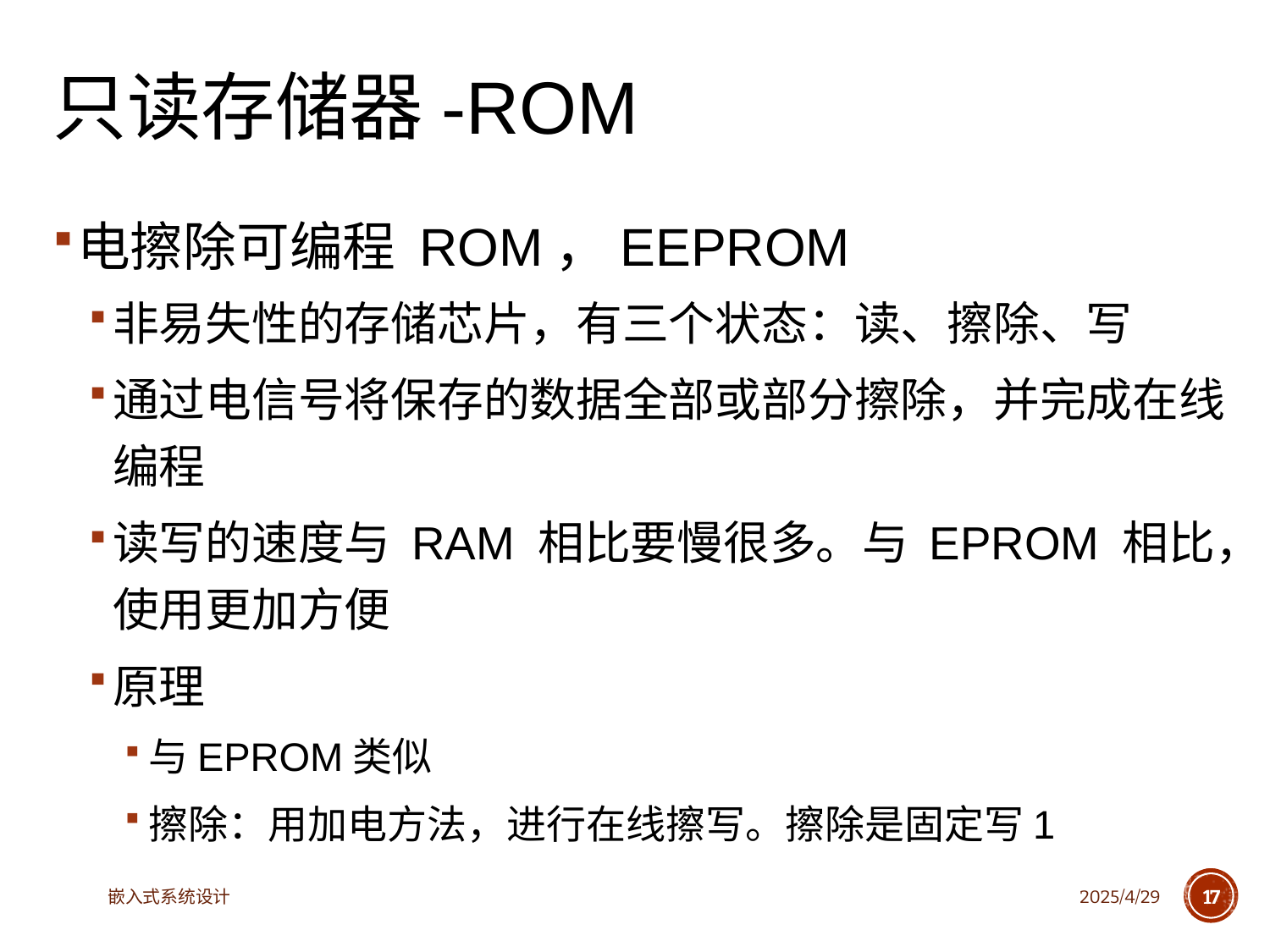

# 只读存储器-ROM
电擦除可编程 ROM，EEPROM
非易失性的存储芯片，有三个状态：读、擦除、写
通过电信号将保存的数据全部或部分擦除，并完成在线编程
读写的速度与 RAM 相比要慢很多。与 EPROM 相比，使用更加方便
原理
与EPROM类似
擦除：用加电方法，进行在线擦写。擦除是固定写1
嵌入式系统设计
2025/4/29
17